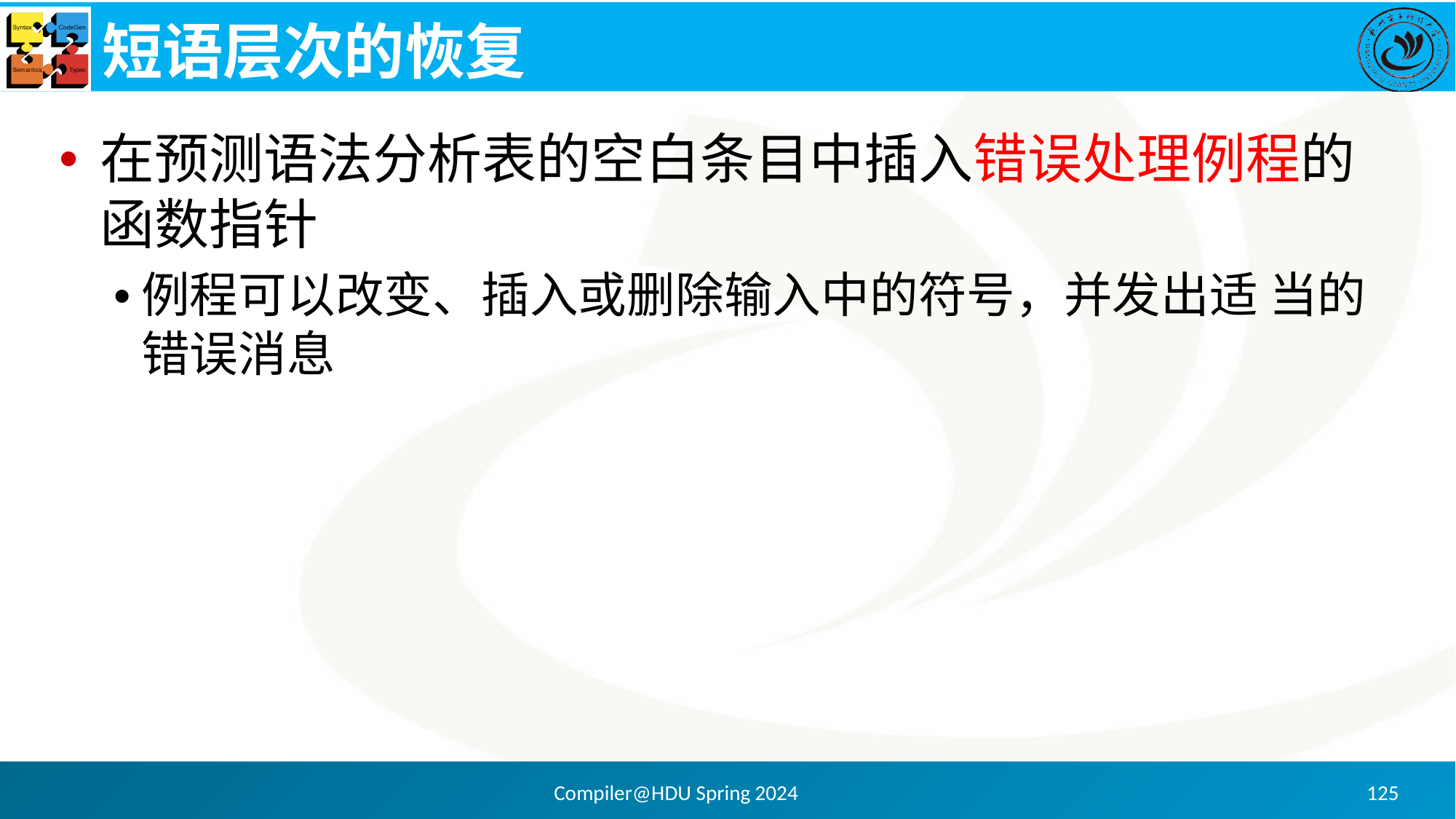

# 短语层次的恢复
在预测语法分析表的空白条目中插入错误处理例程的函数指针
例程可以改变、插入或删除输入中的符号，并发出适 当的错误消息
Compiler@HDU Spring 2024
125